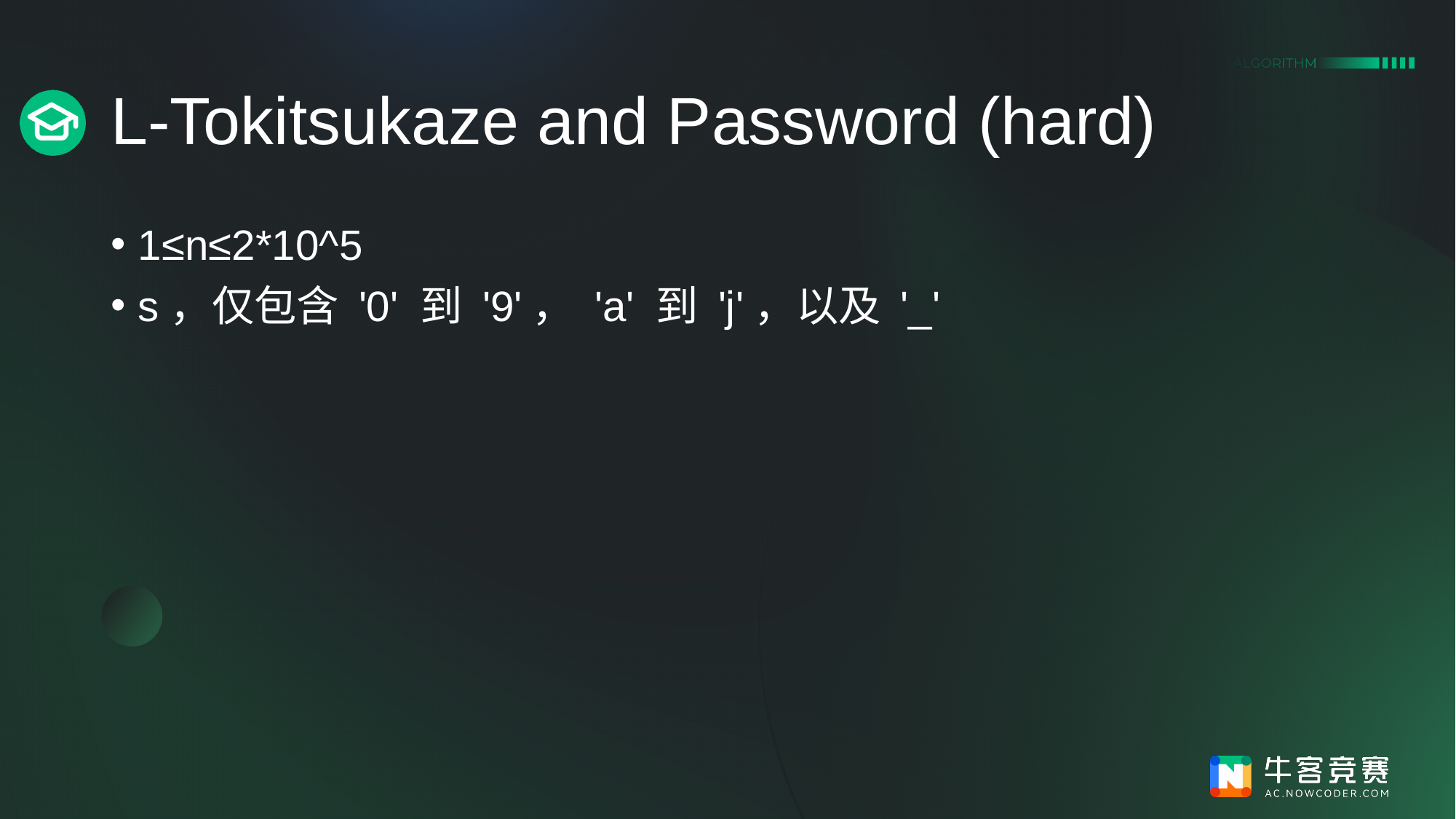

# L-Tokitsukaze and Password (hard)
1≤n≤2*10^5
s，仅包含 '0' 到 '9'， 'a' 到 'j'，以及 '_'